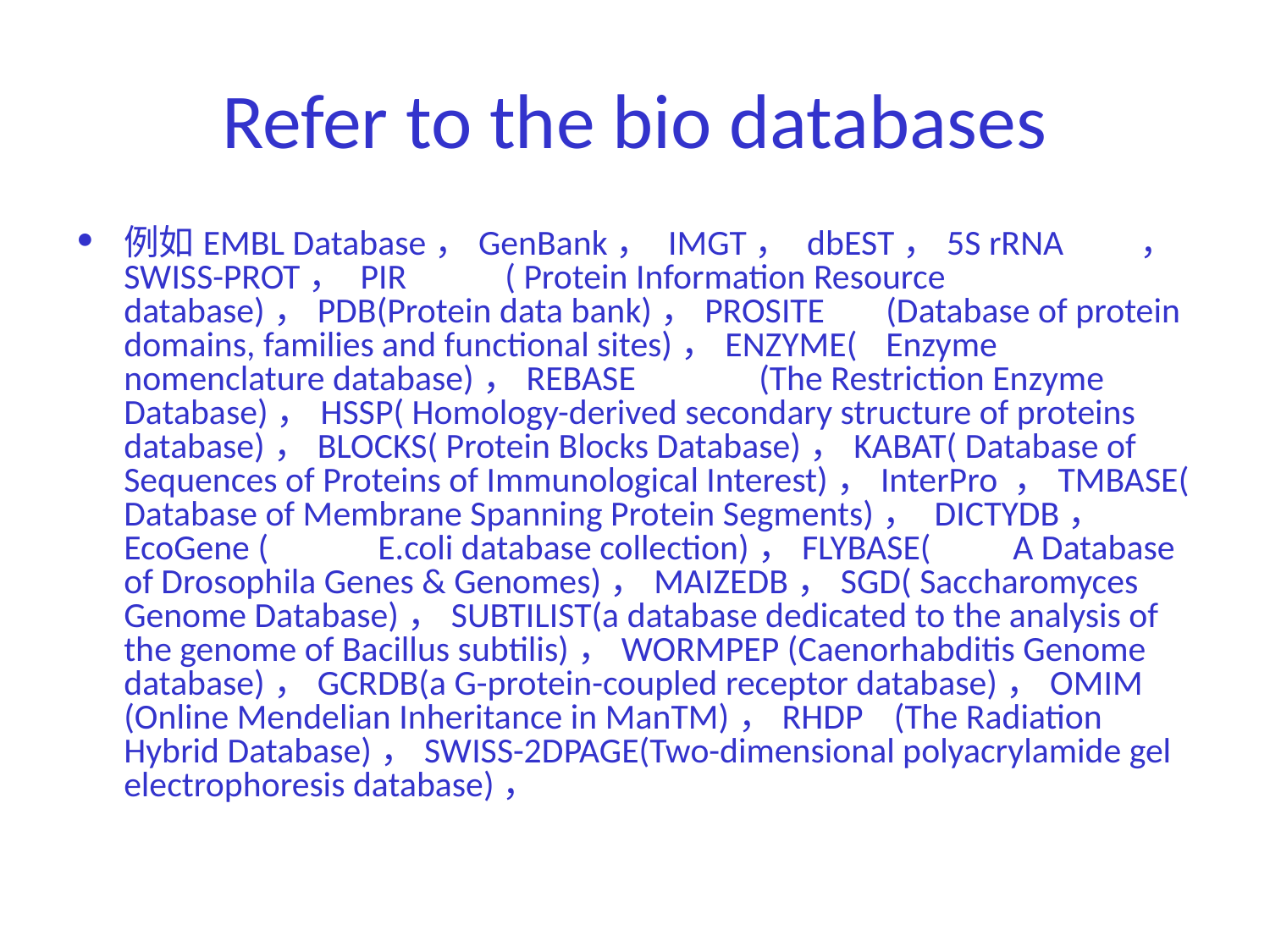

# Refer to the bio databases
例如EMBL Database，GenBank， IMGT， dbEST，5S rRNA	，SWISS-PROT， PIR	( Protein Information Resource database)，PDB(Protein data bank)，PROSITE	(Database of protein domains, families and functional sites)，ENZYME(	Enzyme nomenclature database)，REBASE	(The Restriction Enzyme Database)，HSSP( Homology-derived secondary structure of proteins database)，BLOCKS( Protein Blocks Database)，KABAT( Database of Sequences of Proteins of Immunological Interest)，InterPro ，TMBASE( Database of Membrane Spanning Protein Segments)， DICTYDB， EcoGene (	E.coli database collection)，FLYBASE(	A Database of Drosophila Genes & Genomes)，MAIZEDB，SGD( Saccharomyces Genome Database)，SUBTILIST(a database dedicated to the analysis of the genome of Bacillus subtilis)，WORMPEP (Caenorhabditis Genome database)，GCRDB(a G-protein-coupled receptor database)，OMIM (Online Mendelian Inheritance in ManTM)，RHDP	 (The Radiation Hybrid Database)，SWISS-2DPAGE(Two-dimensional polyacrylamide gel electrophoresis database)，